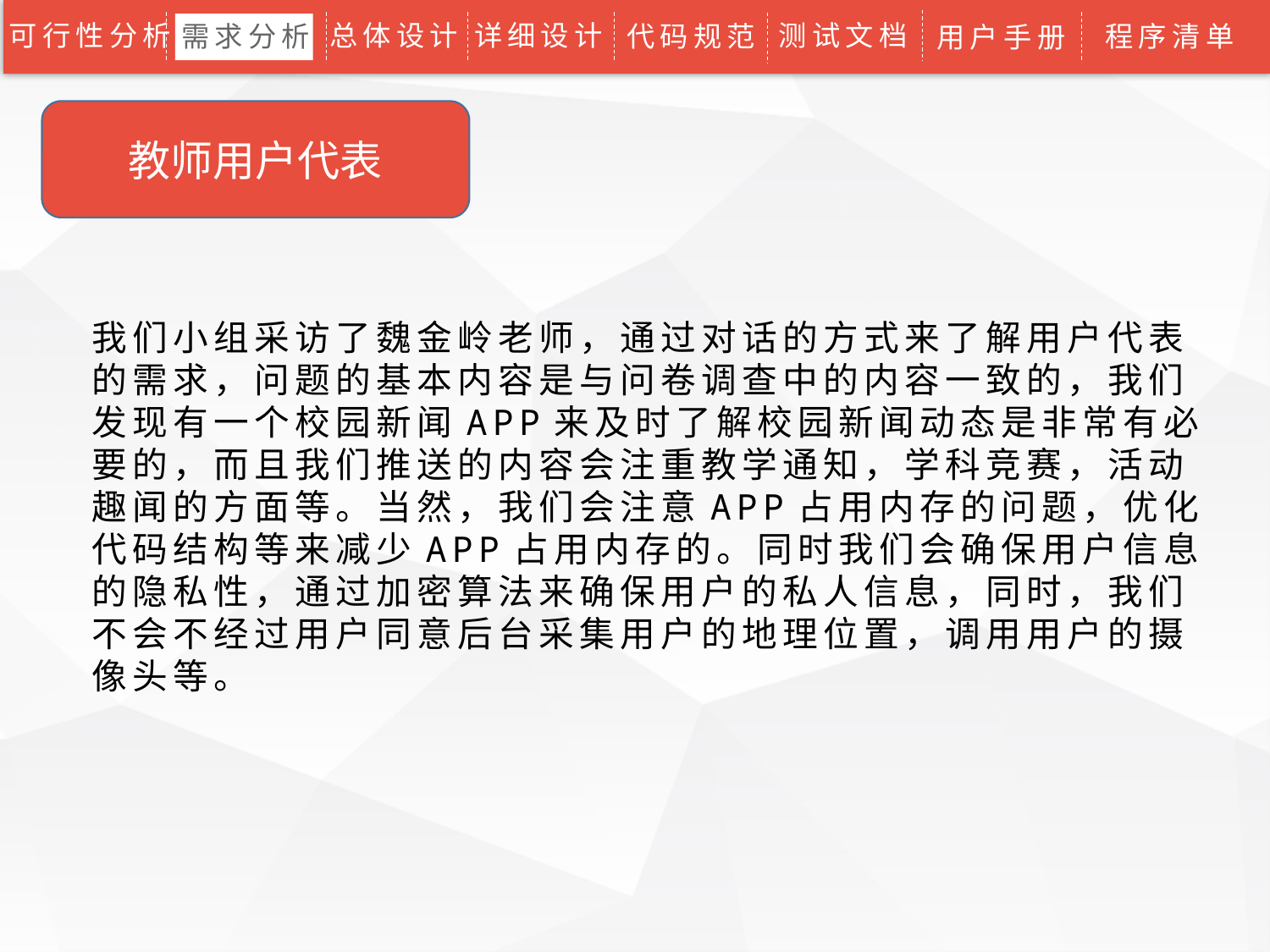

可行性分析
总体设计
详细设计
测试文档
代码规范
程序清单
需求分析

用户手册
教师用户代表
我们小组采访了魏金岭老师，通过对话的方式来了解用户代表的需求，问题的基本内容是与问卷调查中的内容一致的，我们发现有一个校园新闻APP来及时了解校园新闻动态是非常有必要的，而且我们推送的内容会注重教学通知，学科竞赛，活动趣闻的方面等。当然，我们会注意APP占用内存的问题，优化代码结构等来减少APP占用内存的。同时我们会确保用户信息的隐私性，通过加密算法来确保用户的私人信息，同时，我们不会不经过用户同意后台采集用户的地理位置，调用用户的摄像头等。